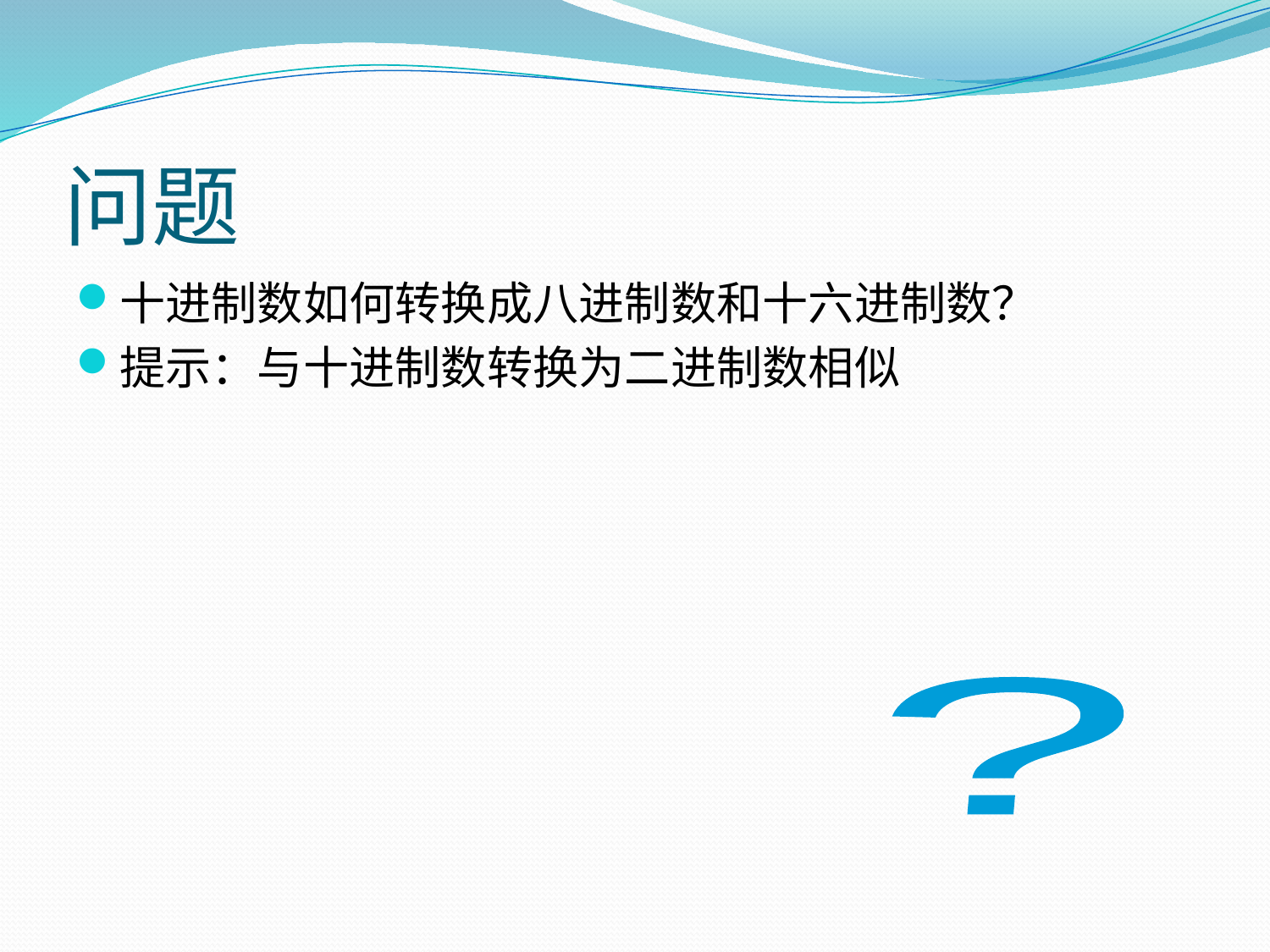

# 问题
十进制数如何转换成八进制数和十六进制数？
提示：与十进制数转换为二进制数相似

?